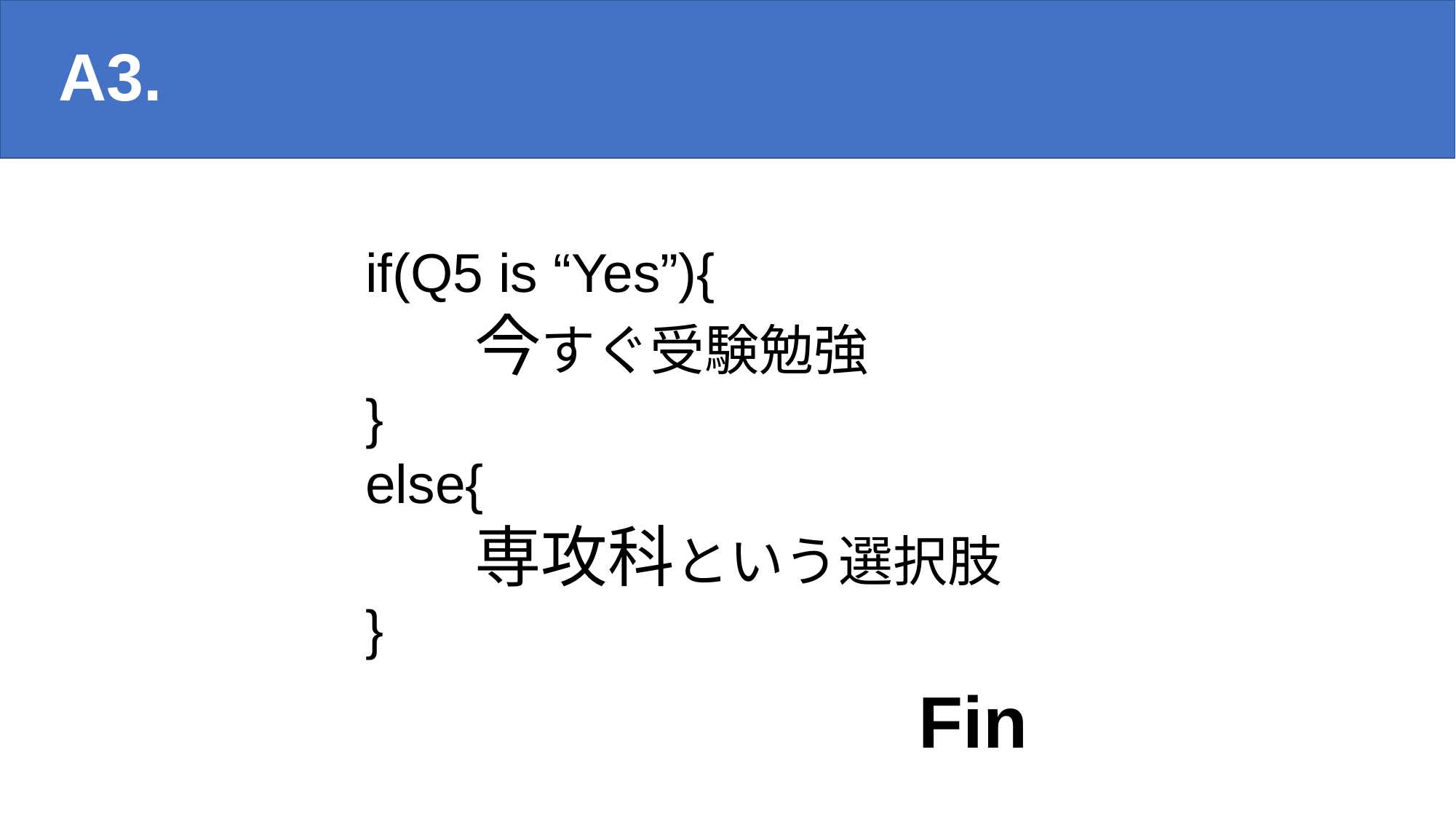

# A3.
if(Q5 is “Yes”){
	今すぐ受験勉強
}
else{
	専攻科という選択肢
}
Fin